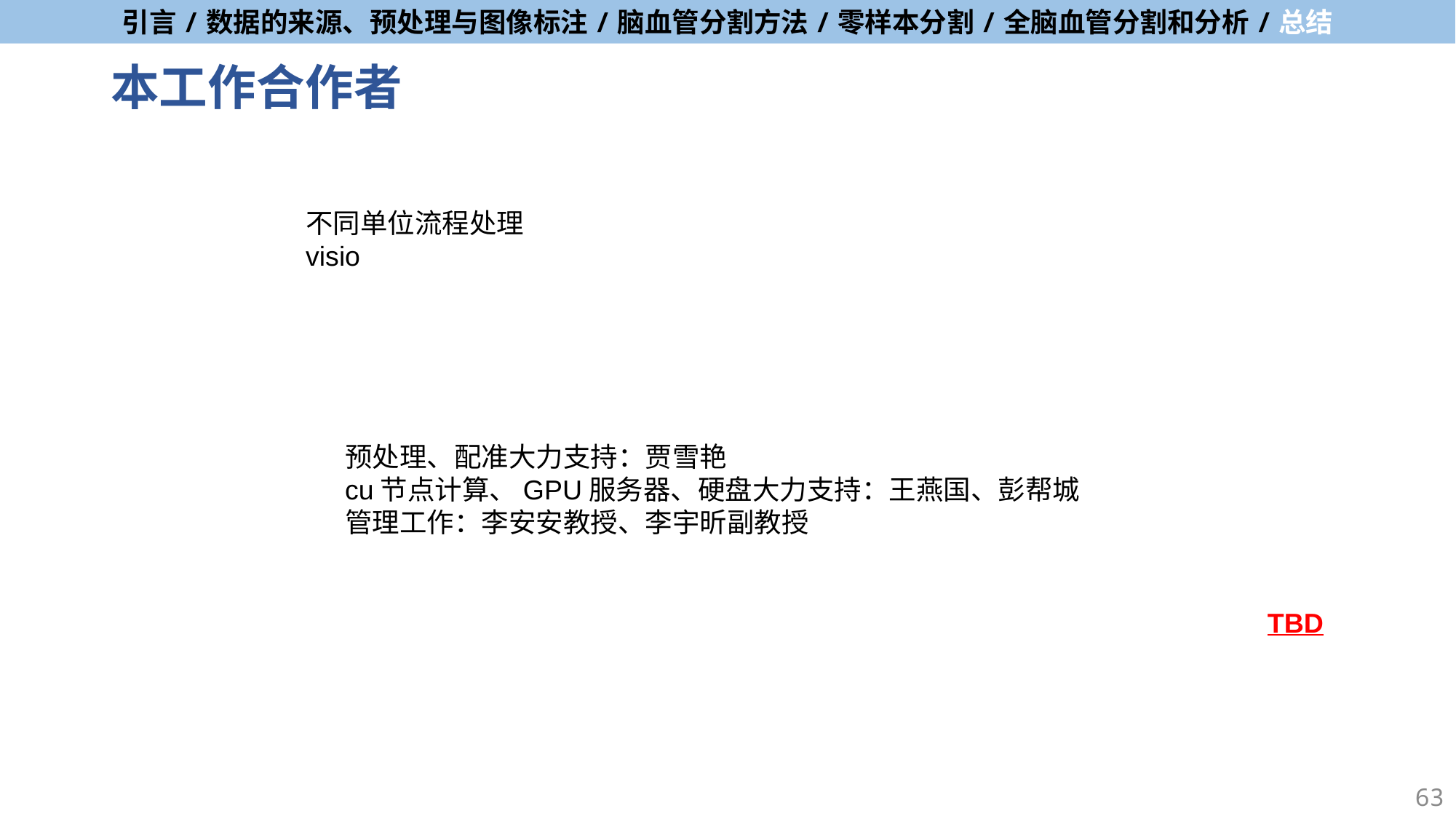

# 本工作合作者
不同单位流程处理
visio
预处理、配准大力支持：贾雪艳
cu节点计算、GPU服务器、硬盘大力支持：王燕国、彭帮城
管理工作：李安安教授、李宇昕副教授
TBD
63